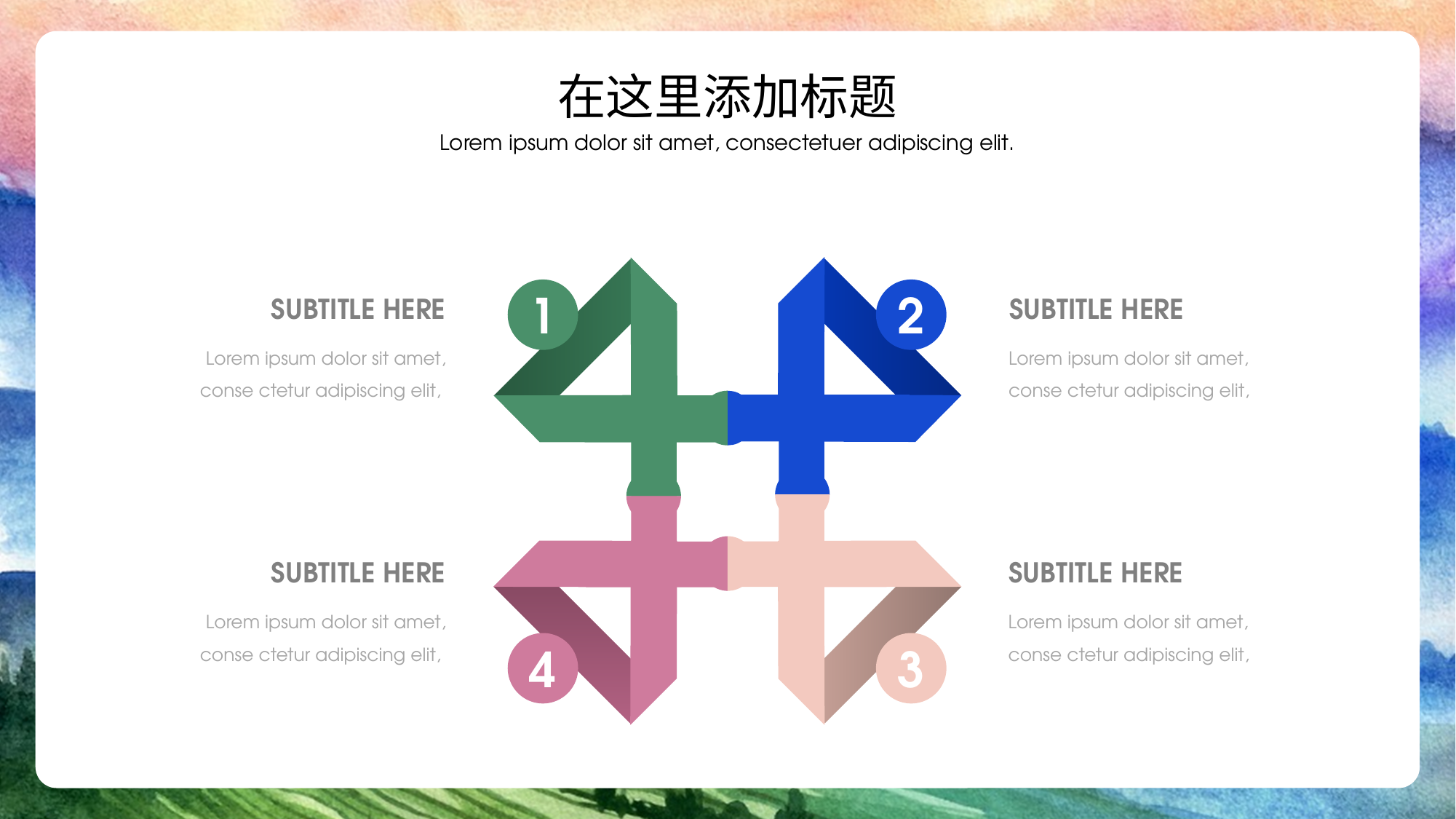

在这里添加标题
Lorem ipsum dolor sit amet, consectetuer adipiscing elit.

1
2
SUBTITLE HERE
SUBTITLE HERE

Lorem ipsum dolor sit amet, conse ctetur adipiscing elit,
Lorem ipsum dolor sit amet, conse ctetur adipiscing elit,

SUBTITLE HERE
SUBTITLE HERE

Lorem ipsum dolor sit amet, conse ctetur adipiscing elit,
Lorem ipsum dolor sit amet, conse ctetur adipiscing elit,

4
3